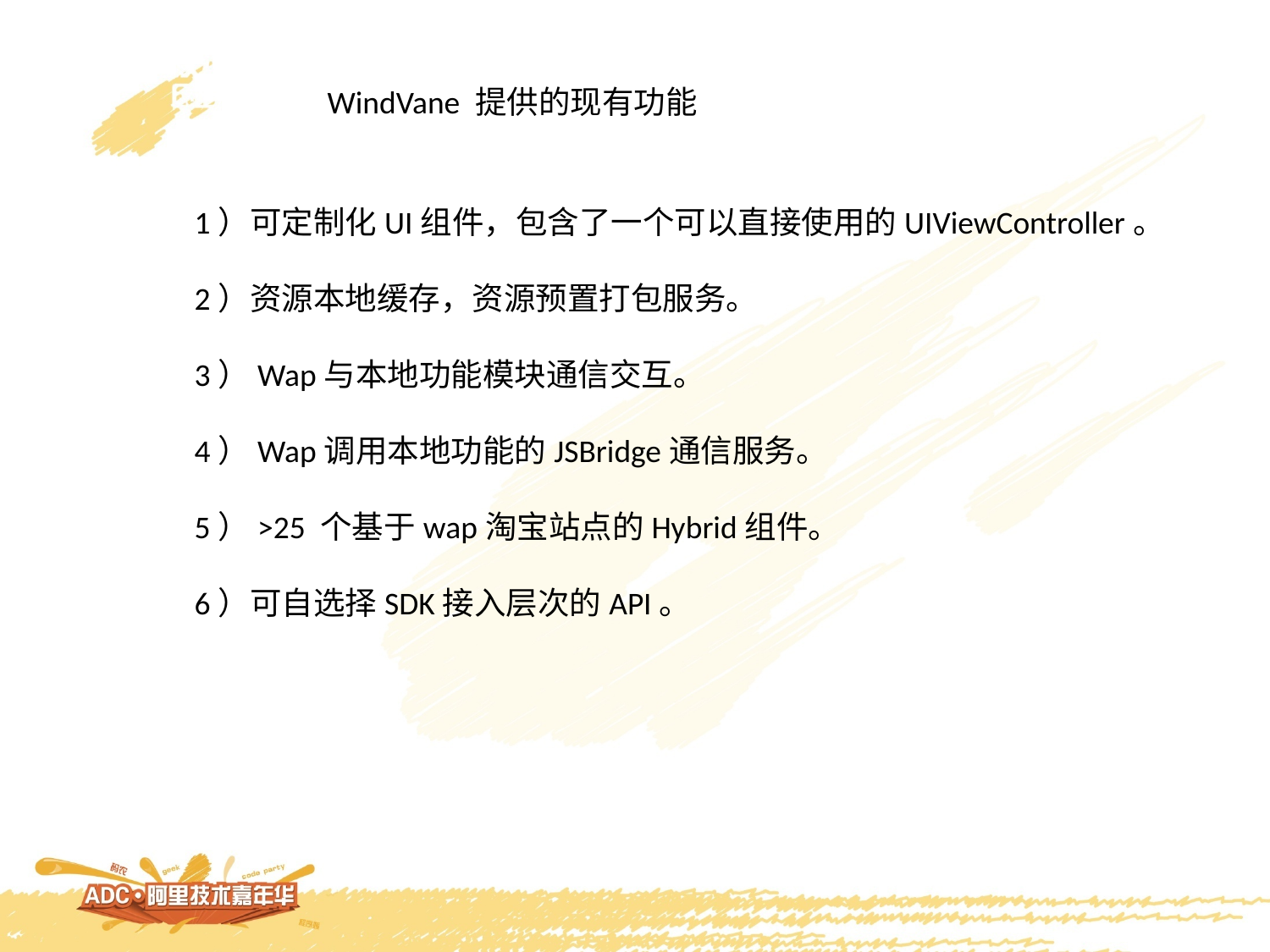

WindVane 提供的现有功能
	1）可定制化UI组件，包含了一个可以直接使用的UIViewController。

	2）资源本地缓存，资源预置打包服务。

	3）Wap与本地功能模块通信交互。

	4）Wap调用本地功能的JSBridge通信服务。

	5）>25 个基于wap淘宝站点的Hybrid组件。

	6）可自选择SDK接入层次的API。